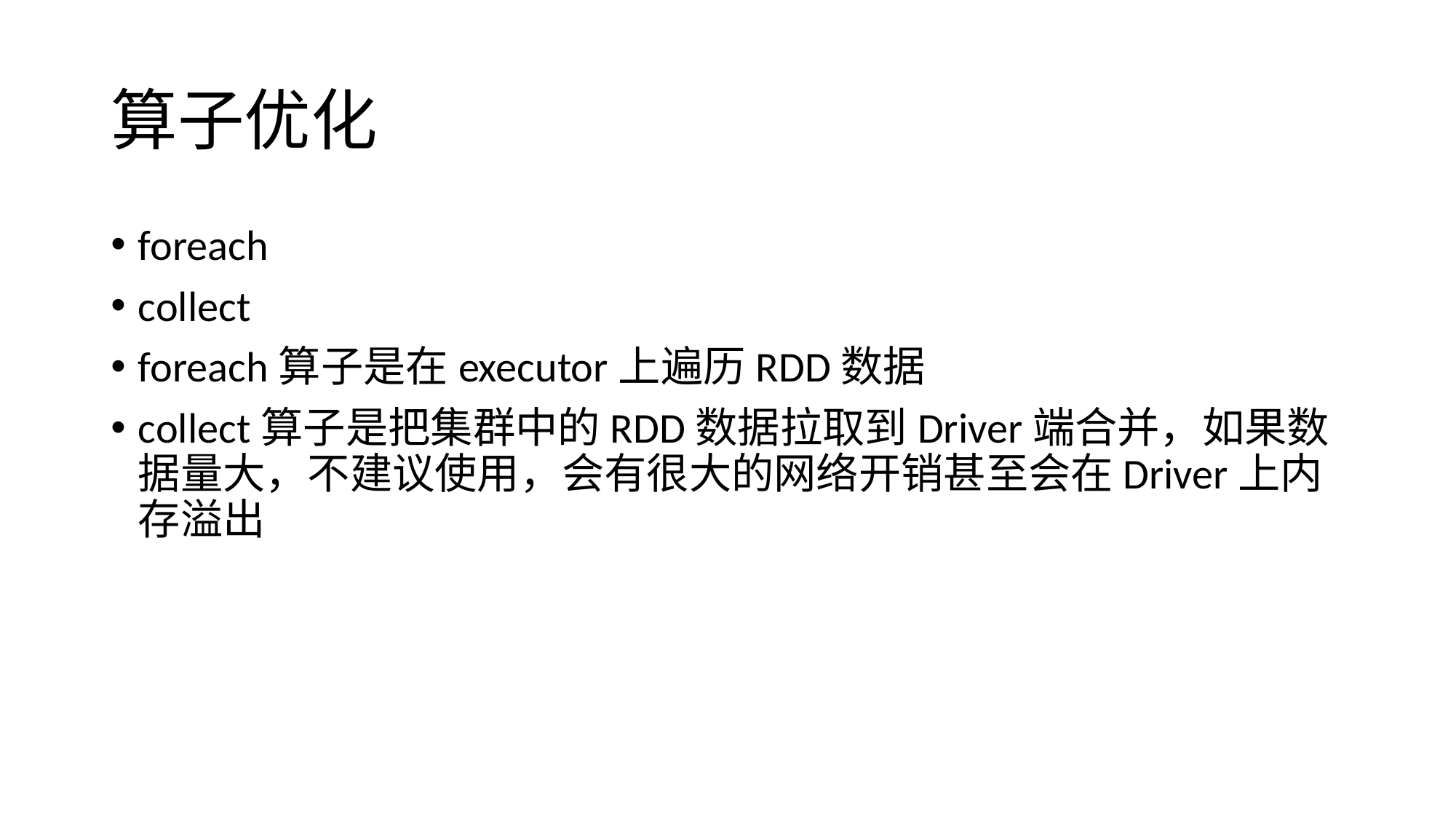

# 算子优化
foreach
collect
foreach算子是在executor上遍历RDD数据
collect算子是把集群中的RDD数据拉取到Driver端合并，如果数据量大，不建议使用，会有很大的网络开销甚至会在Driver上内存溢出